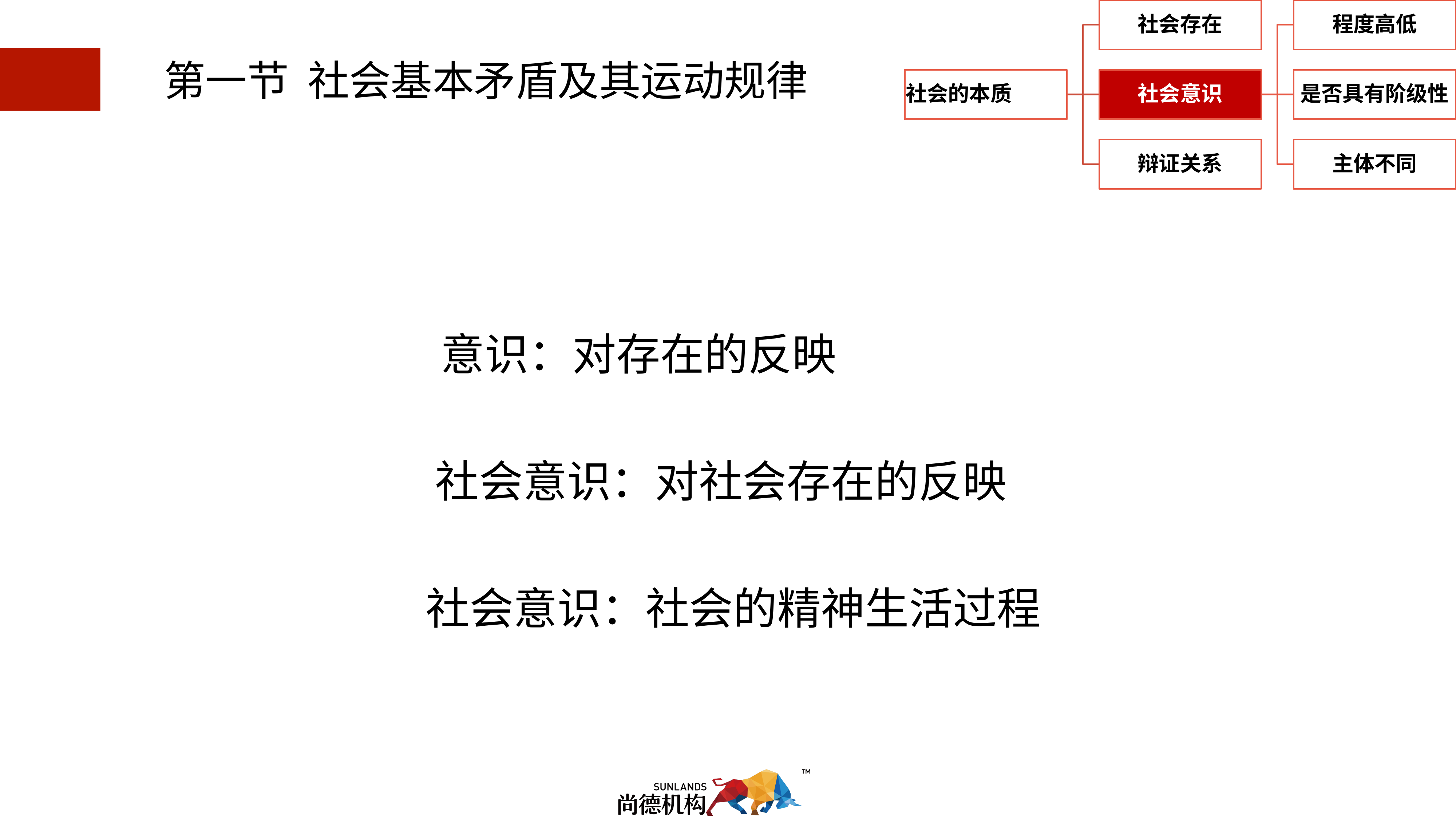

社会的本质
社会存在
社会意识
程度高低
是否具有阶级性
主体不同
辩证关系
  第一节  社会基本矛盾及其运动规律
意识：对存在的反映
社会意识：对社会存在的反映
社会意识：社会的精神生活过程